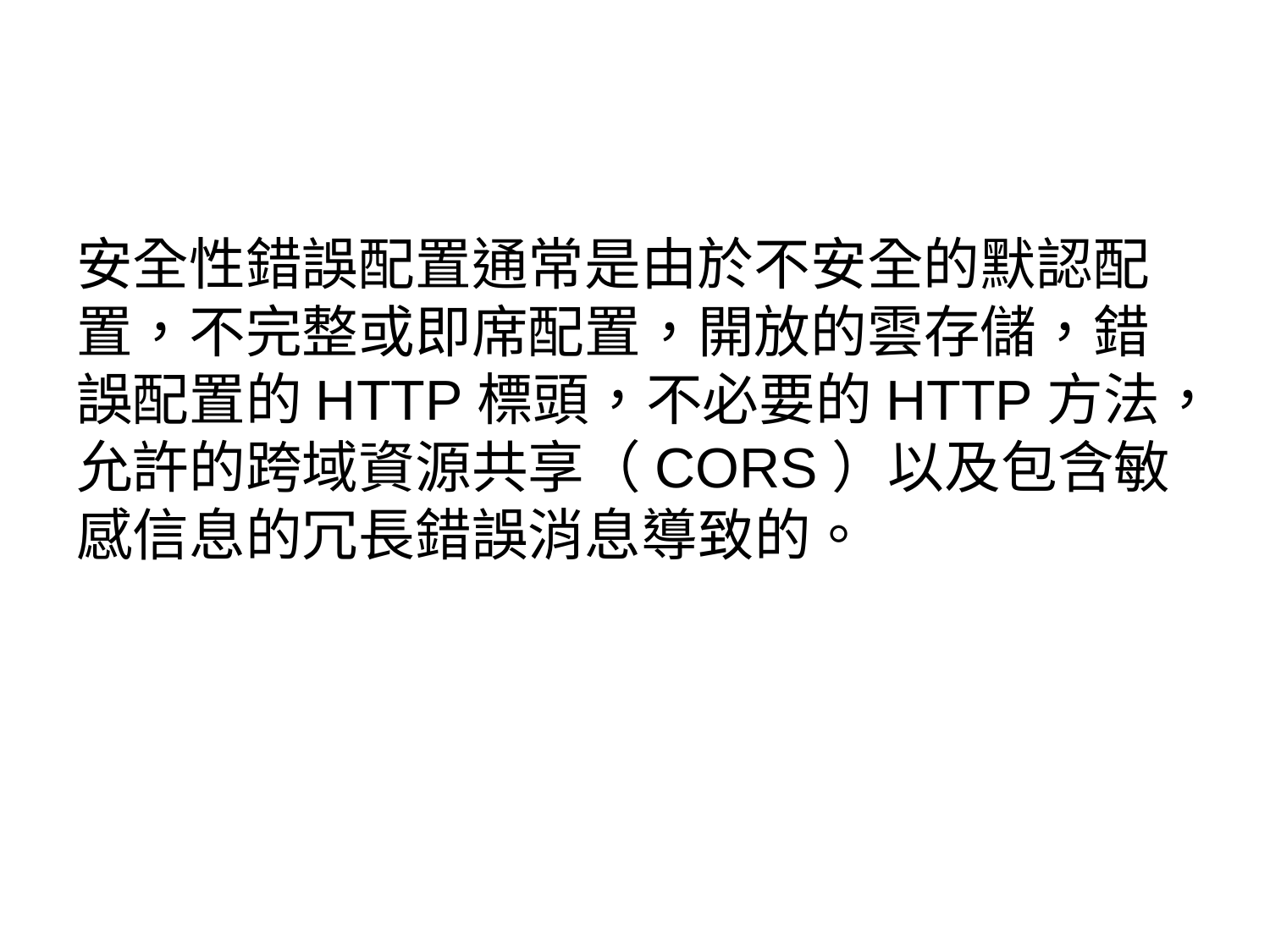

#
安全性錯誤配置通常是由於不安全的默認配置，不完整或即席配置，開放的雲存儲，錯誤配置的HTTP標頭，不必要的HTTP方法，允許的跨域資源共享（CORS）以及包含敏感信息的冗長錯誤消息導致的。